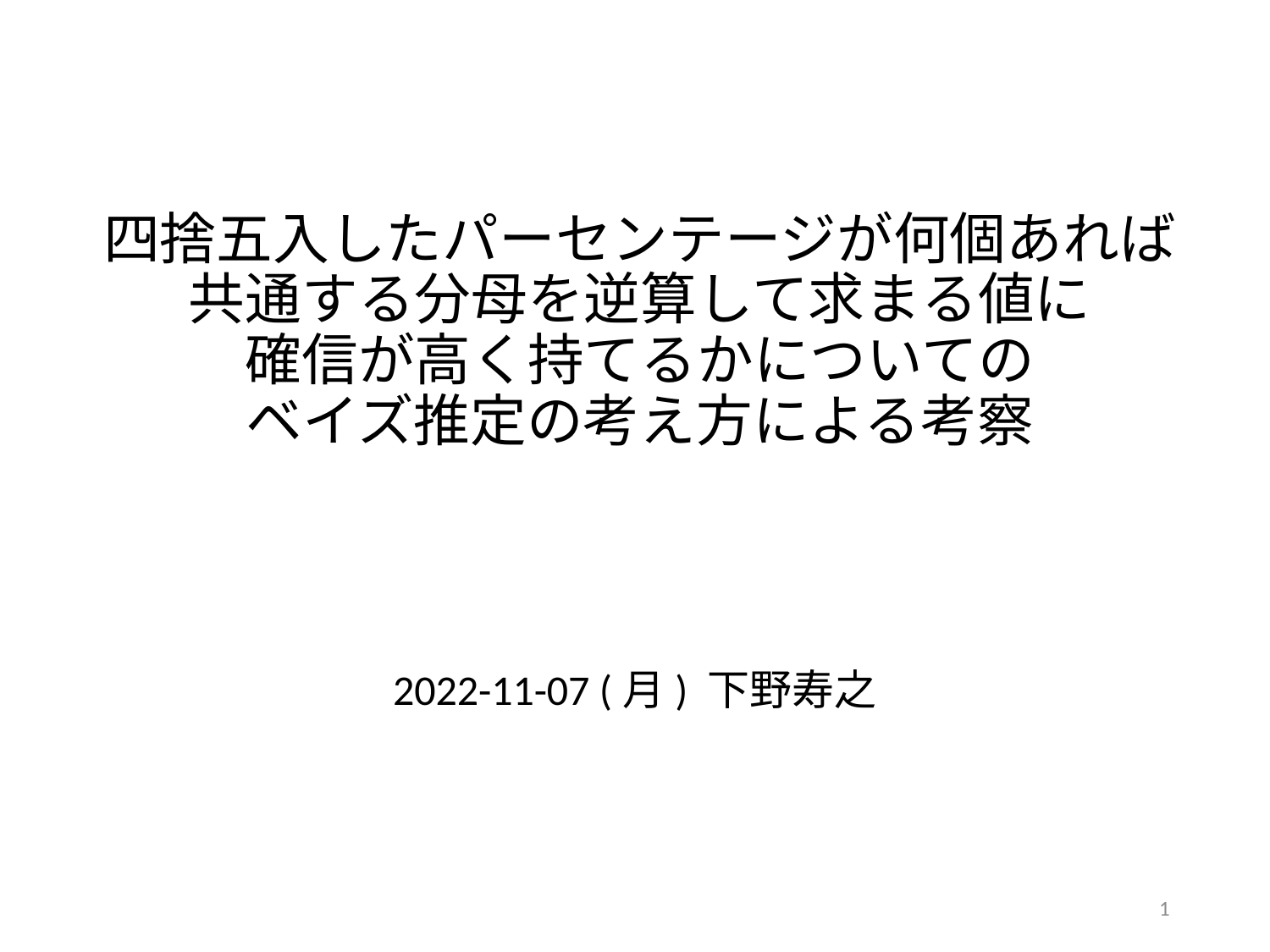

# 四捨五入したパーセンテージが何個あれば 共通する分母を逆算して求まる値に 確信が高く持てるかについての ベイズ推定の考え方による考察
2022-11-07 (月) 下野寿之
1